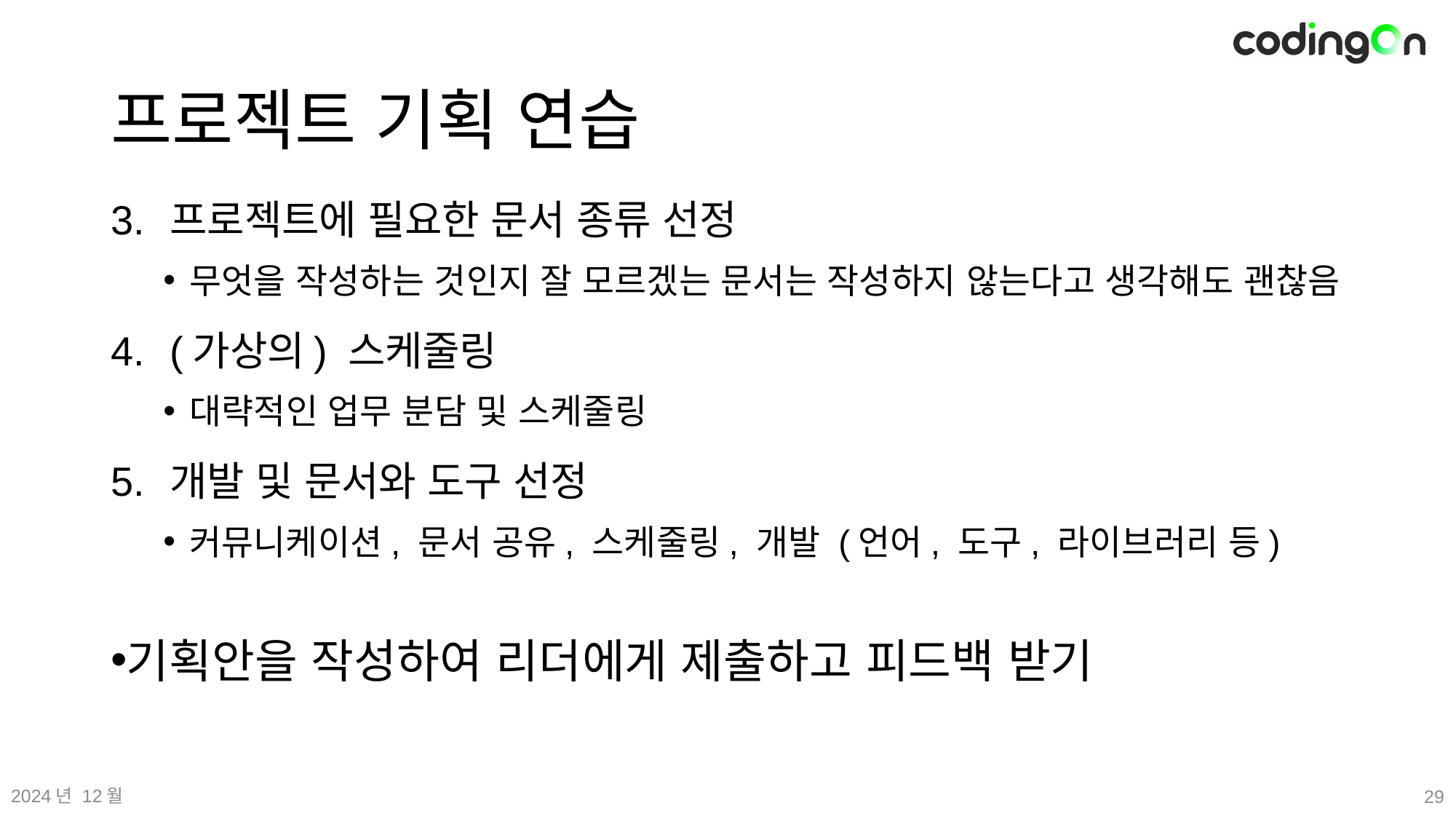

# 프로젝트 기획 연습
프로젝트에 필요한 문서 종류 선정
무엇을 작성하는 것인지 잘 모르겠는 문서는 작성하지 않는다고 생각해도 괜찮음
(가상의) 스케줄링
대략적인 업무 분담 및 스케줄링
개발 및 문서와 도구 선정
커뮤니케이션, 문서 공유, 스케줄링, 개발 (언어, 도구, 라이브러리 등)

기획안을 작성하여 리더에게 제출하고 피드백 받기

2024년 12월
29